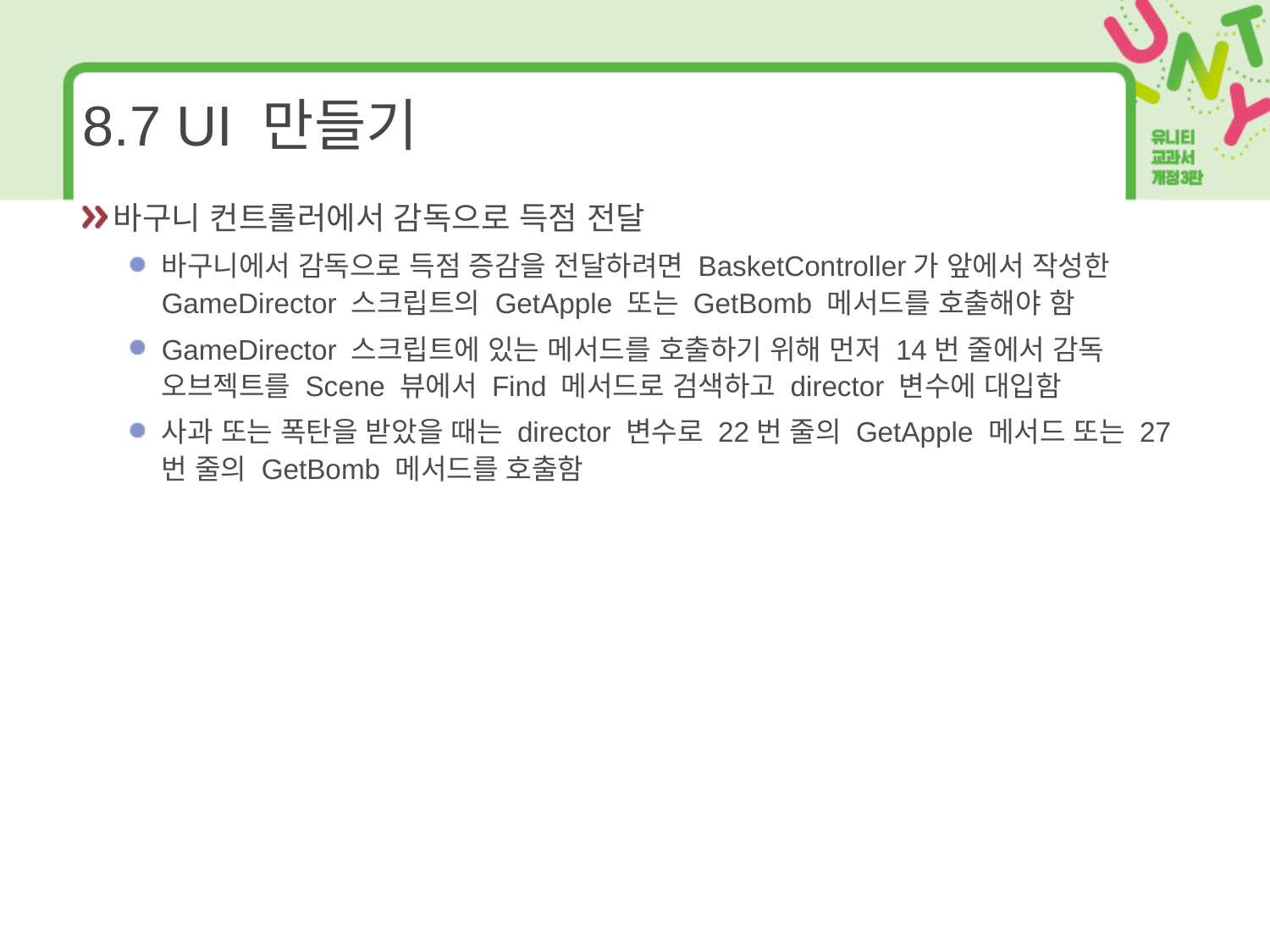

# 8.7 UI 만들기
바구니 컨트롤러에서 감독으로 득점 전달
바구니에서 감독으로 득점 증감을 전달하려면 BasketController가 앞에서 작성한 GameDirector 스크립트의 GetApple 또는 GetBomb 메서드를 호출해야 함
GameDirector 스크립트에 있는 메서드를 호출하기 위해 먼저 14번 줄에서 감독 오브젝트를 Scene 뷰에서 Find 메서드로 검색하고 director 변수에 대입함
사과 또는 폭탄을 받았을 때는 director 변수로 22번 줄의 GetApple 메서드 또는 27번 줄의 GetBomb 메서드를 호출함